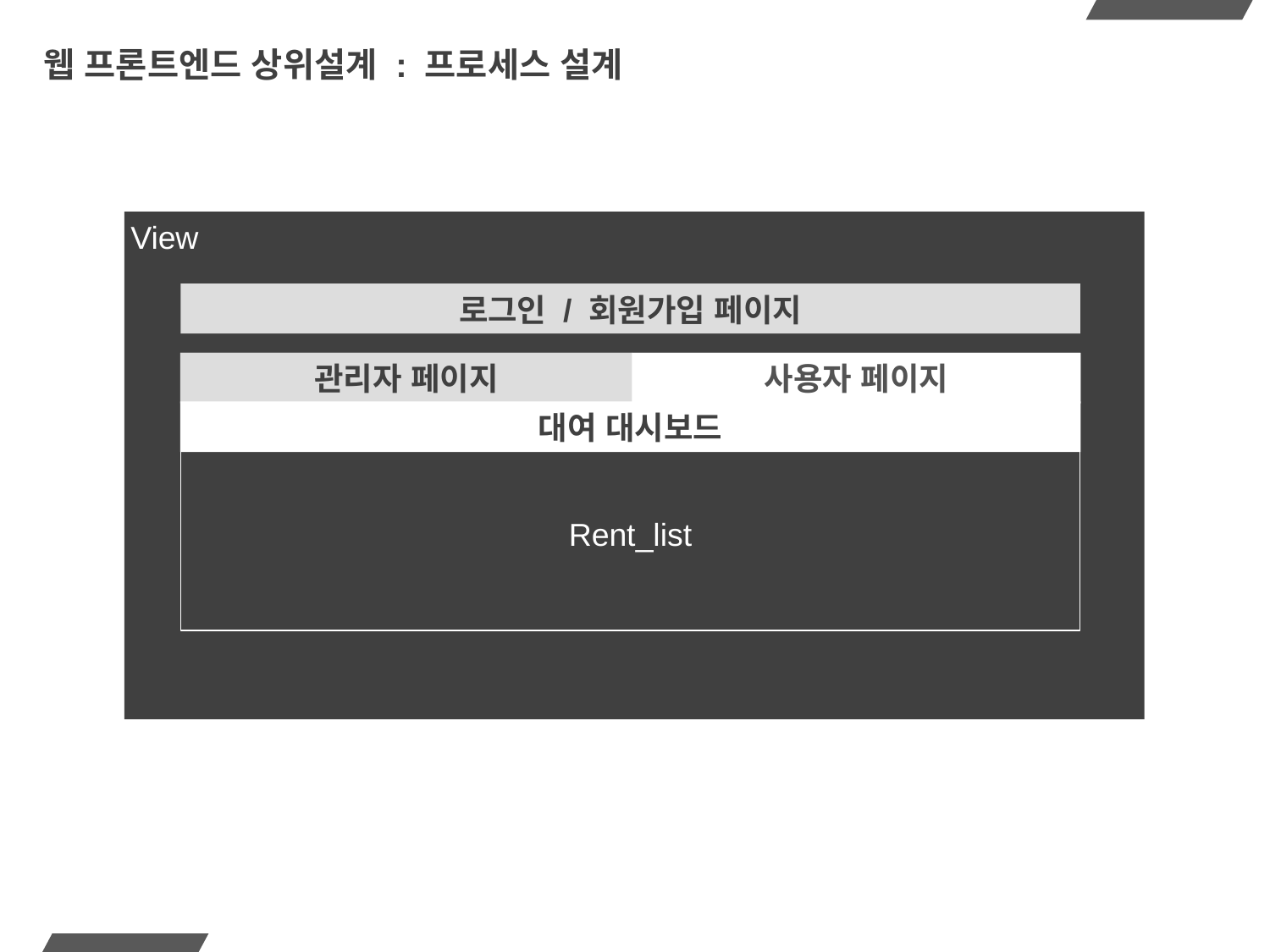

# 웹 프론트엔드 상위설계 : 프로세스 설계
View

로그인 / 회원가입 페이지
관리자 페이지
API 요청 처리
사용자 페이지
대여 대시보드

Rent_list